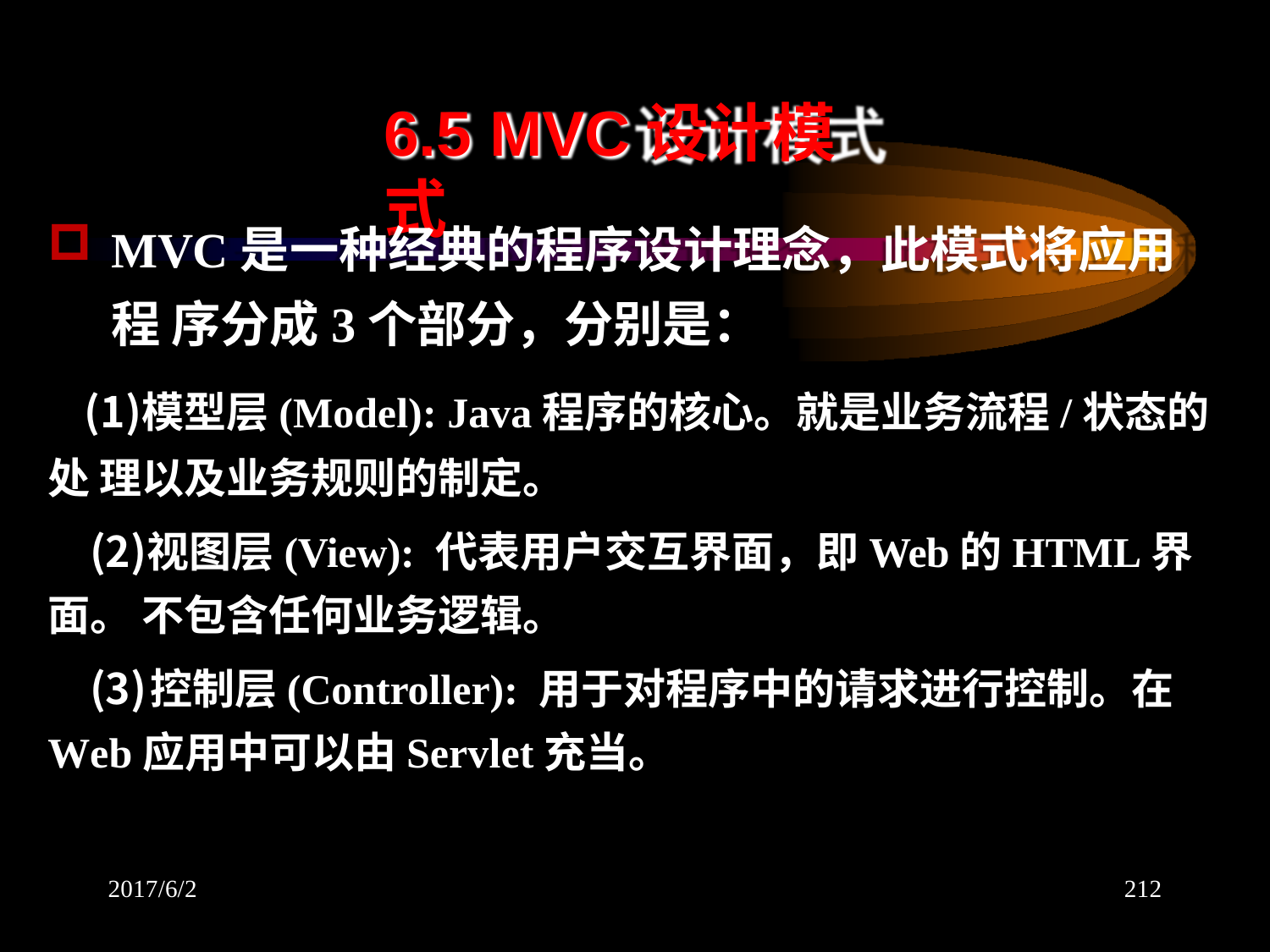

# 6.5 MVC设计模式

MVC是一种经典的程序设计理念，此模式将应用程 序分成3个部分，分别是：
模型层(Model): Java程序的核心。就是业务流程/状态的处 理以及业务规则的制定。
视图层(View): 代表用户交互界面，即Web的HTML界面。 不包含任何业务逻辑。
控制层(Controller): 用于对程序中的请求进行控制。在
Web应用中可以由Servlet充当。

2017/6/2
212